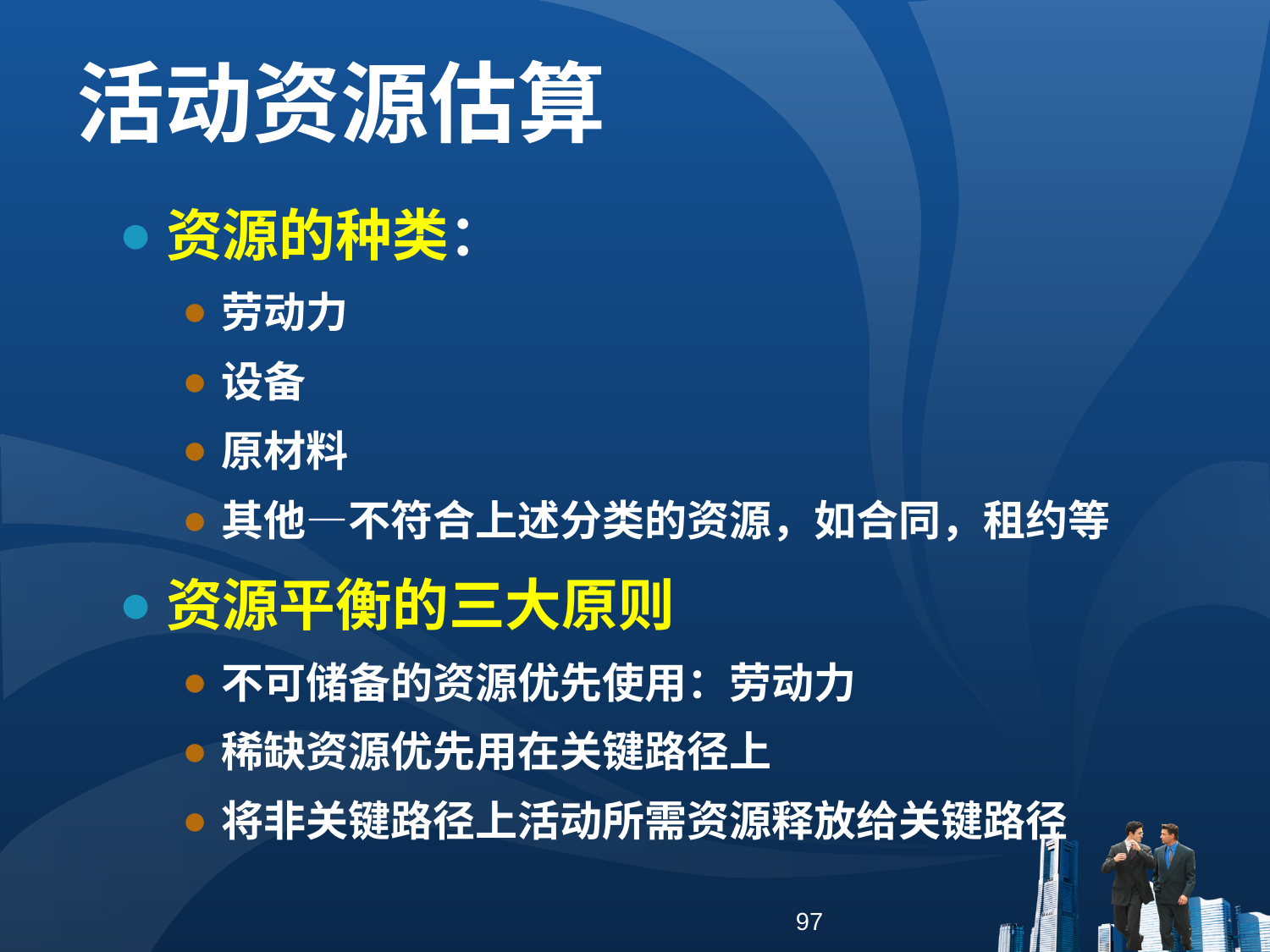

活动资源估算
资源的种类：
劳动力
设备
原材料
其他—不符合上述分类的资源，如合同，租约等
资源平衡的三大原则
不可储备的资源优先使用：劳动力
稀缺资源优先用在关键路径上
将非关键路径上活动所需资源释放给关键路径
97